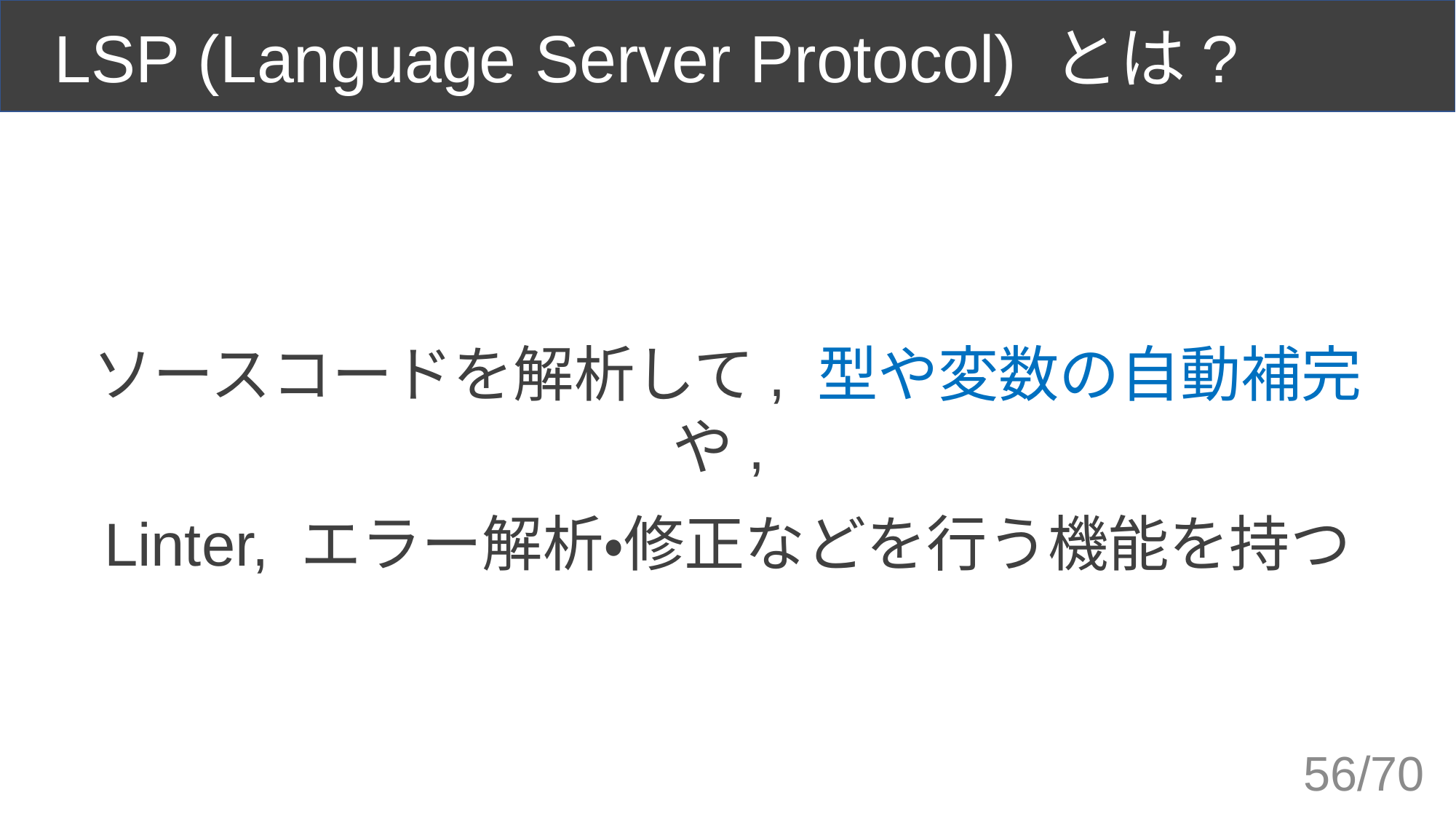

# LSP (Language Server Protocol) とは?
ソースコードを解析して, 型や変数の自動補完や,
Linter, エラー解析・修正などを行う機能を持つ
56